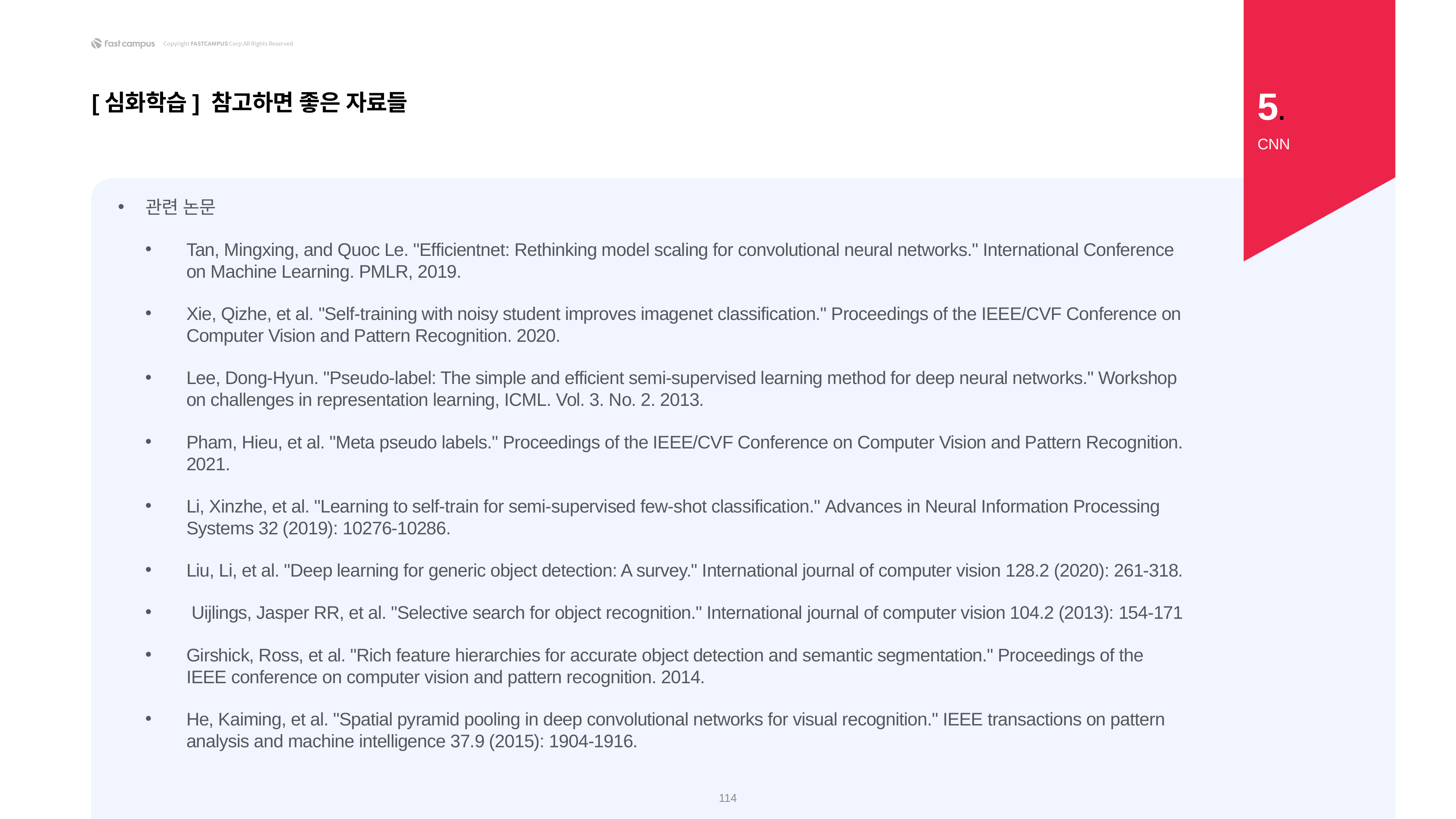

5.
[심화학습] 참고하면 좋은 자료들
CNN
관련 논문
Tan, Mingxing, and Quoc Le. "Efficientnet: Rethinking model scaling for convolutional neural networks." International Conference on Machine Learning. PMLR, 2019.
Xie, Qizhe, et al. "Self-training with noisy student improves imagenet classification." Proceedings of the IEEE/CVF Conference on Computer Vision and Pattern Recognition. 2020.
Lee, Dong-Hyun. "Pseudo-label: The simple and efficient semi-supervised learning method for deep neural networks." Workshop on challenges in representation learning, ICML. Vol. 3. No. 2. 2013.
Pham, Hieu, et al. "Meta pseudo labels." Proceedings of the IEEE/CVF Conference on Computer Vision and Pattern Recognition. 2021.
Li, Xinzhe, et al. "Learning to self-train for semi-supervised few-shot classification." Advances in Neural Information Processing Systems 32 (2019): 10276-10286.
Liu, Li, et al. "Deep learning for generic object detection: A survey." International journal of computer vision 128.2 (2020): 261-318.
 Uijlings, Jasper RR, et al. "Selective search for object recognition." International journal of computer vision 104.2 (2013): 154-171
Girshick, Ross, et al. "Rich feature hierarchies for accurate object detection and semantic segmentation." Proceedings of the IEEE conference on computer vision and pattern recognition. 2014.
He, Kaiming, et al. "Spatial pyramid pooling in deep convolutional networks for visual recognition." IEEE transactions on pattern analysis and machine intelligence 37.9 (2015): 1904-1916.
114